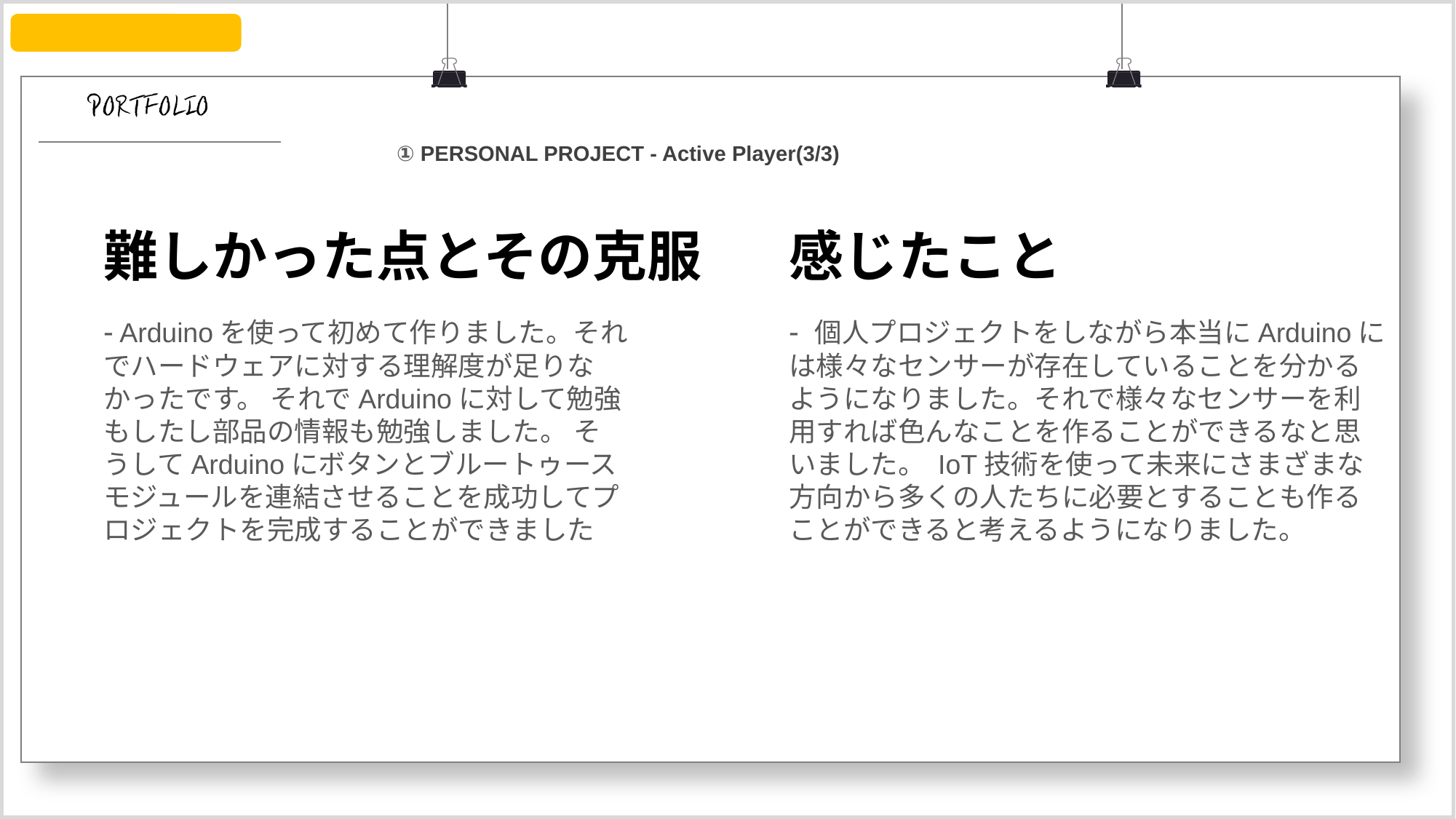

① PERSONAL PROJECT - Active Player(3/3)
難しかった点とその克服
感じたこと
- Arduinoを使って初めて作りました。それでハードウェアに対する理解度が足りなかったです。 それでArduinoに対して勉強もしたし部品の情報も勉強しました。 そうしてArduinoにボタンとブルートゥースモジュールを連結させることを成功してプロジェクトを完成することができました
- 個人プロジェクトをしながら本当にArduinoには様々なセンサーが存在していることを分かるようになりました。それで様々なセンサーを利用すれば色んなことを作ることができるなと思いました。 IoT技術を使って未来にさまざまな方向から多くの人たちに必要とすることも作ることができると考えるようになりました。